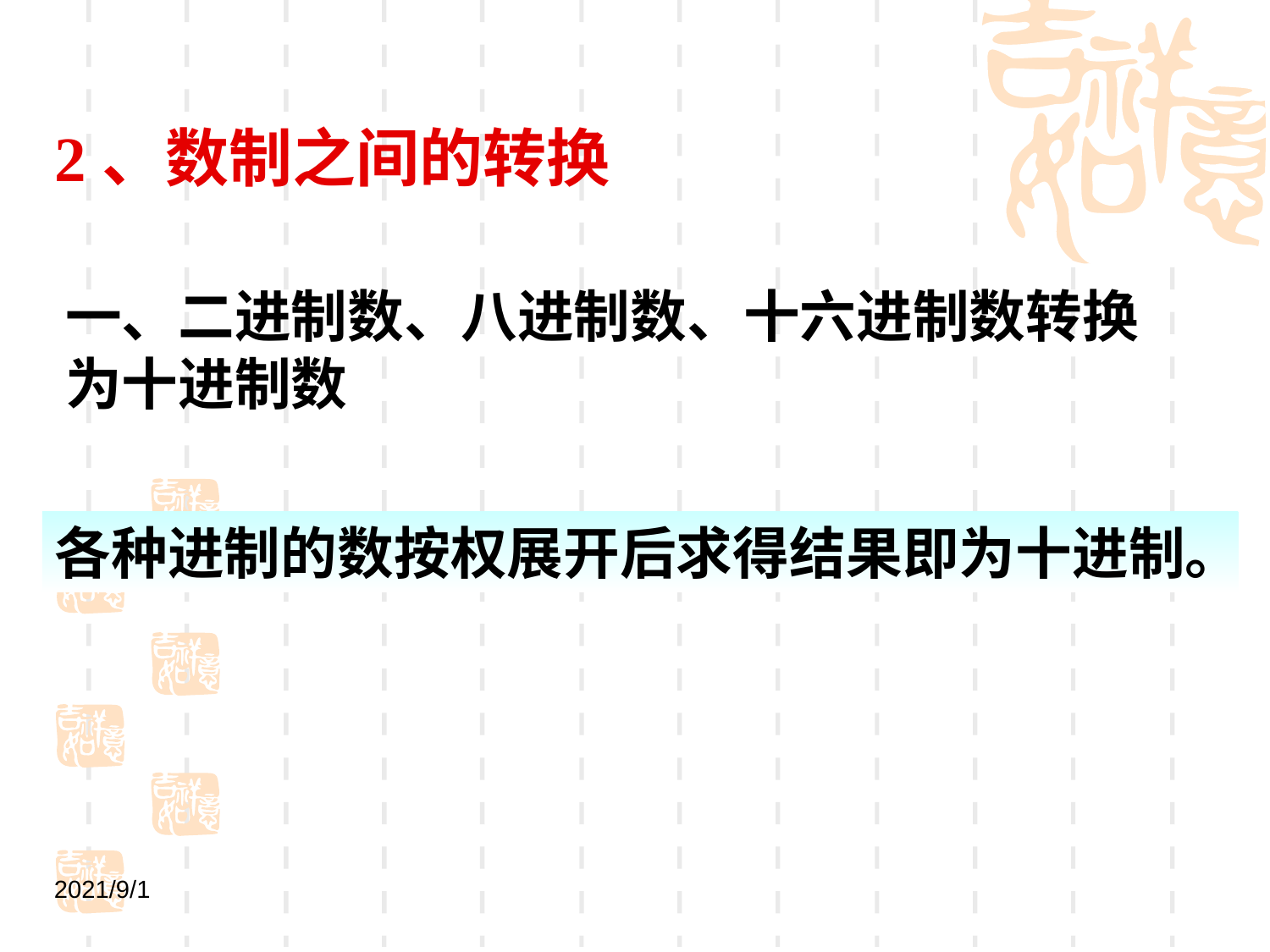

2、数制之间的转换
一、二进制数、八进制数、十六进制数转换为十进制数
各种进制的数按权展开后求得结果即为十进制。
2021/9/1